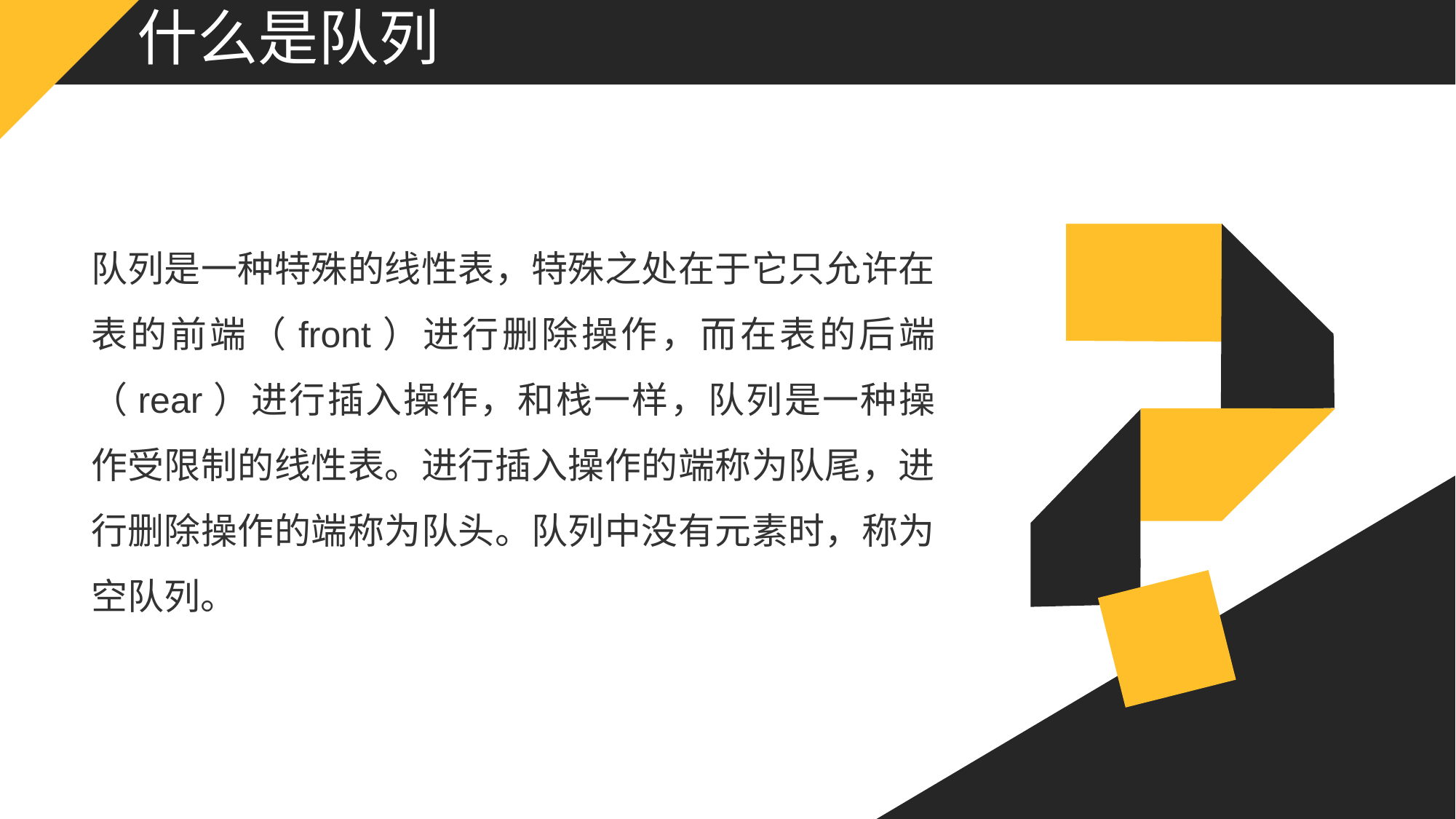

# 什么是队列
队列是一种特殊的线性表，特殊之处在于它只允许在表的前端（front）进行删除操作，而在表的后端（rear）进行插入操作，和栈一样，队列是一种操作受限制的线性表。进行插入操作的端称为队尾，进行删除操作的端称为队头。队列中没有元素时，称为空队列。